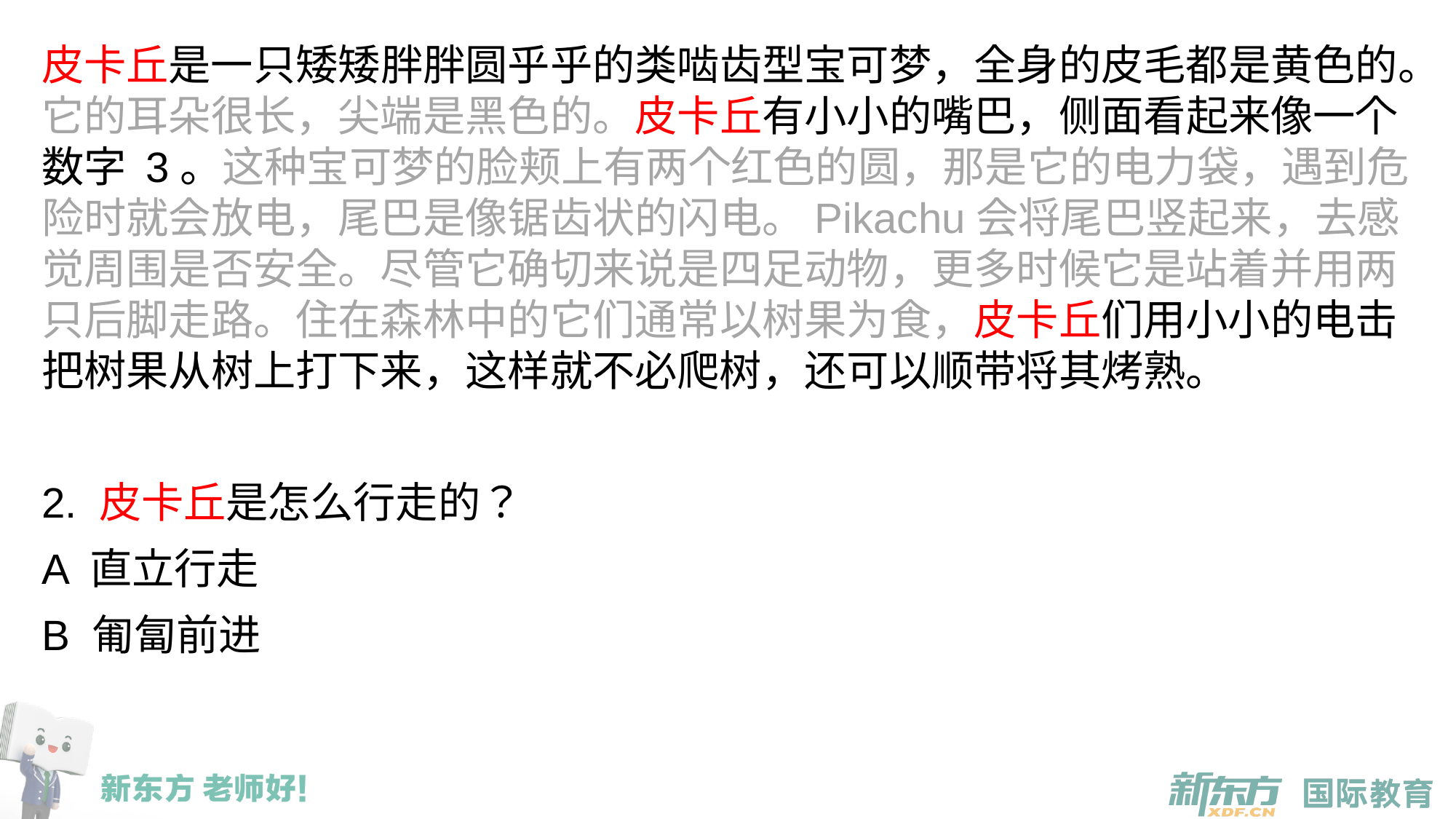

皮卡丘是一只矮矮胖胖圆乎乎的类啮齿型宝可梦，全身的皮毛都是黄色的。它的耳朵很长，尖端是黑色的。皮卡丘有小小的嘴巴，侧面看起来像一个数字 3。这种宝可梦的脸颊上有两个红色的圆，那是它的电力袋，遇到危险时就会放电，尾巴是像锯齿状的闪电。Pikachu会将尾巴竖起来，去感觉周围是否安全。尽管它确切来说是四足动物，更多时候它是站着并用两只后脚走路。住在森林中的它们通常以树果为食，皮卡丘们用小小的电击把树果从树上打下来，这样就不必爬树，还可以顺带将其烤熟。

2. 皮卡丘是怎么行走的？
A 直立行走
B 匍匐前进